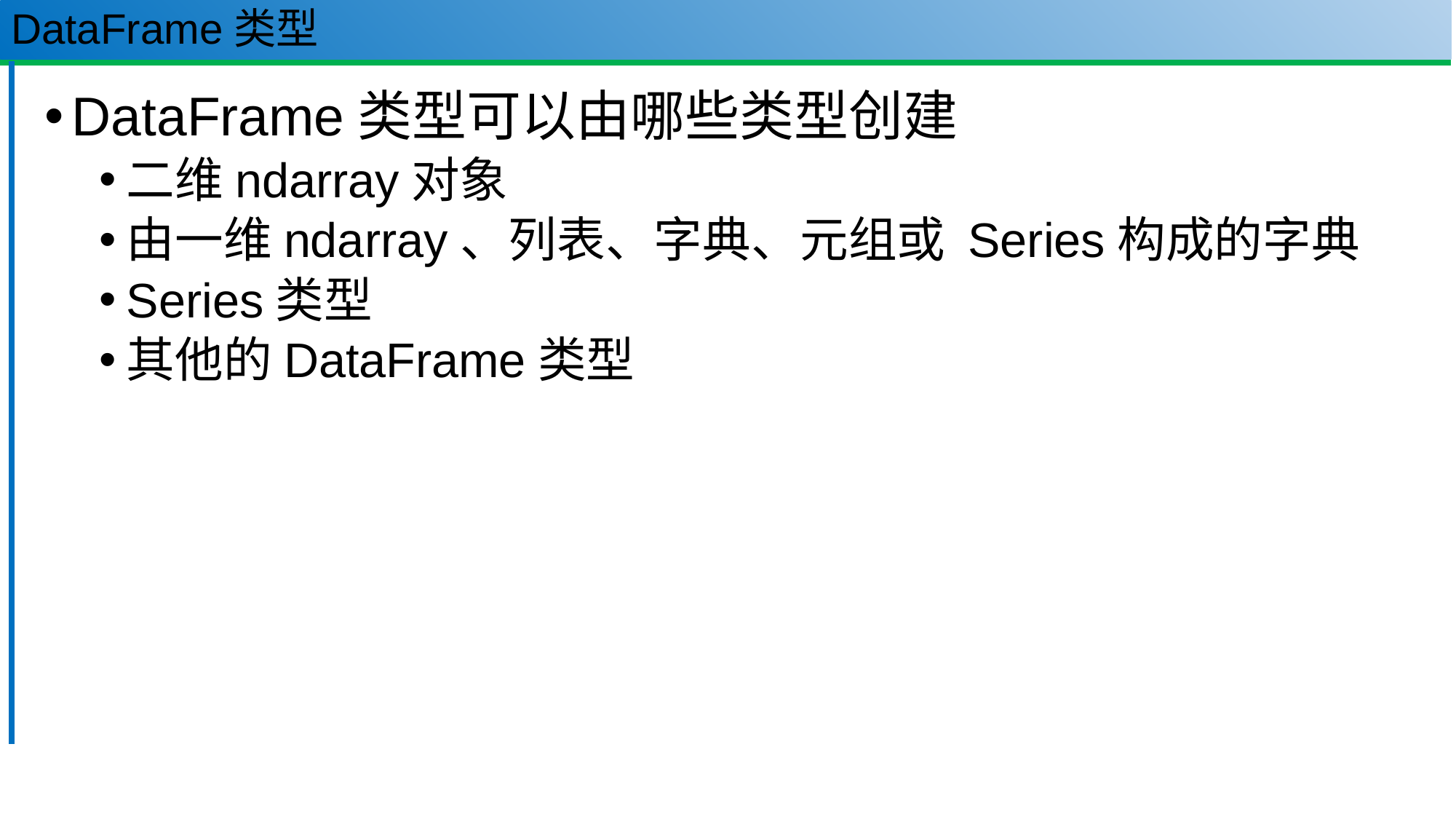

# DataFrame类型
DataFrame类型可以由哪些类型创建
二维ndarray对象
由一维ndarray、列表、字典、元组或 Series构成的字典
Series类型
其他的DataFrame类型